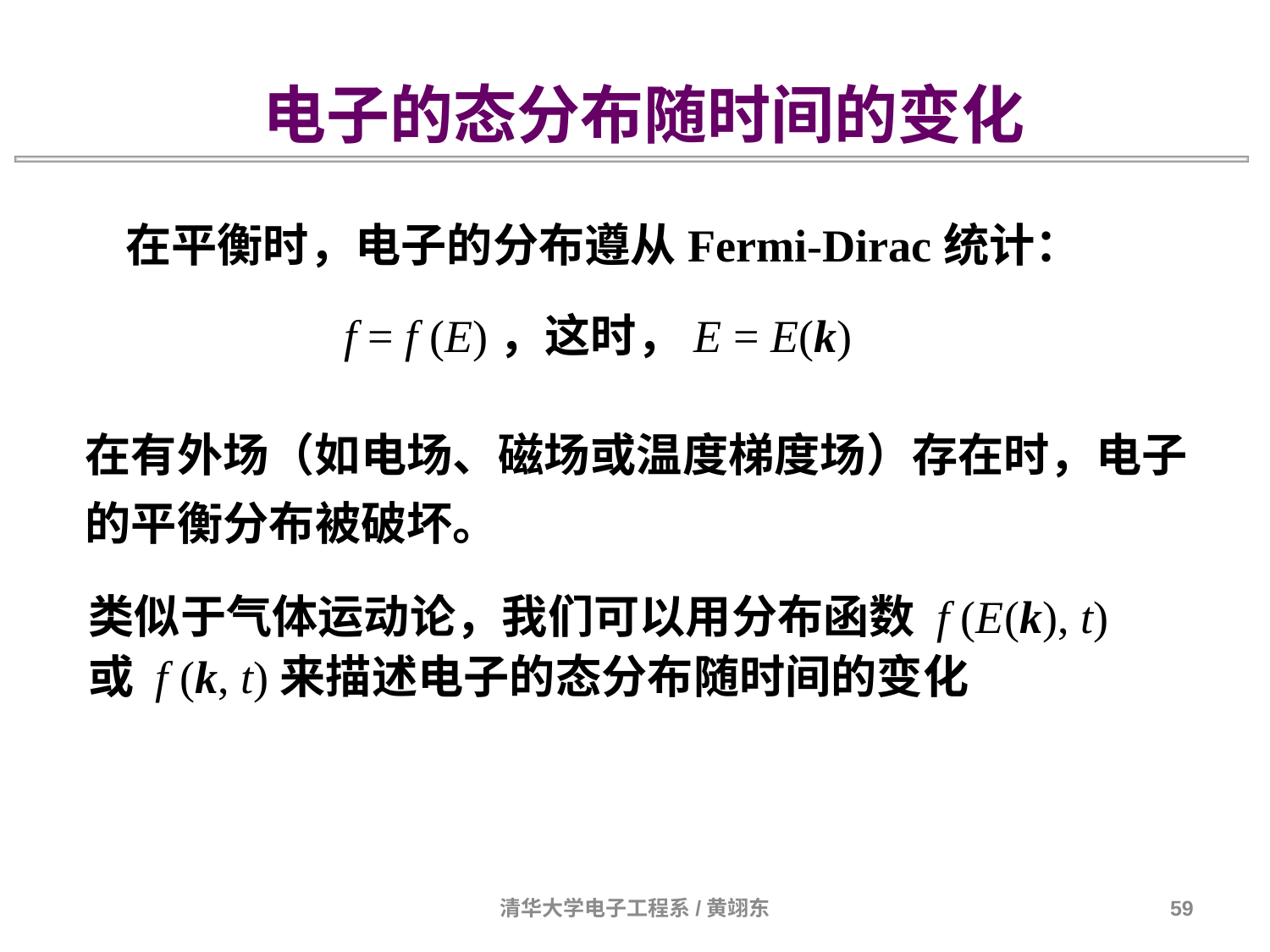

电子的态分布随时间的变化

在平衡时，电子的分布遵从Fermi-Dirac统计：
 f = f (E)，这时，E = E(k)
在有外场（如电场、磁场或温度梯度场）存在时，电子的平衡分布被破坏。
类似于气体运动论，我们可以用分布函数 f (E(k), t)
或 f (k, t)来描述电子的态分布随时间的变化
清华大学电子工程系/黄翊东
59